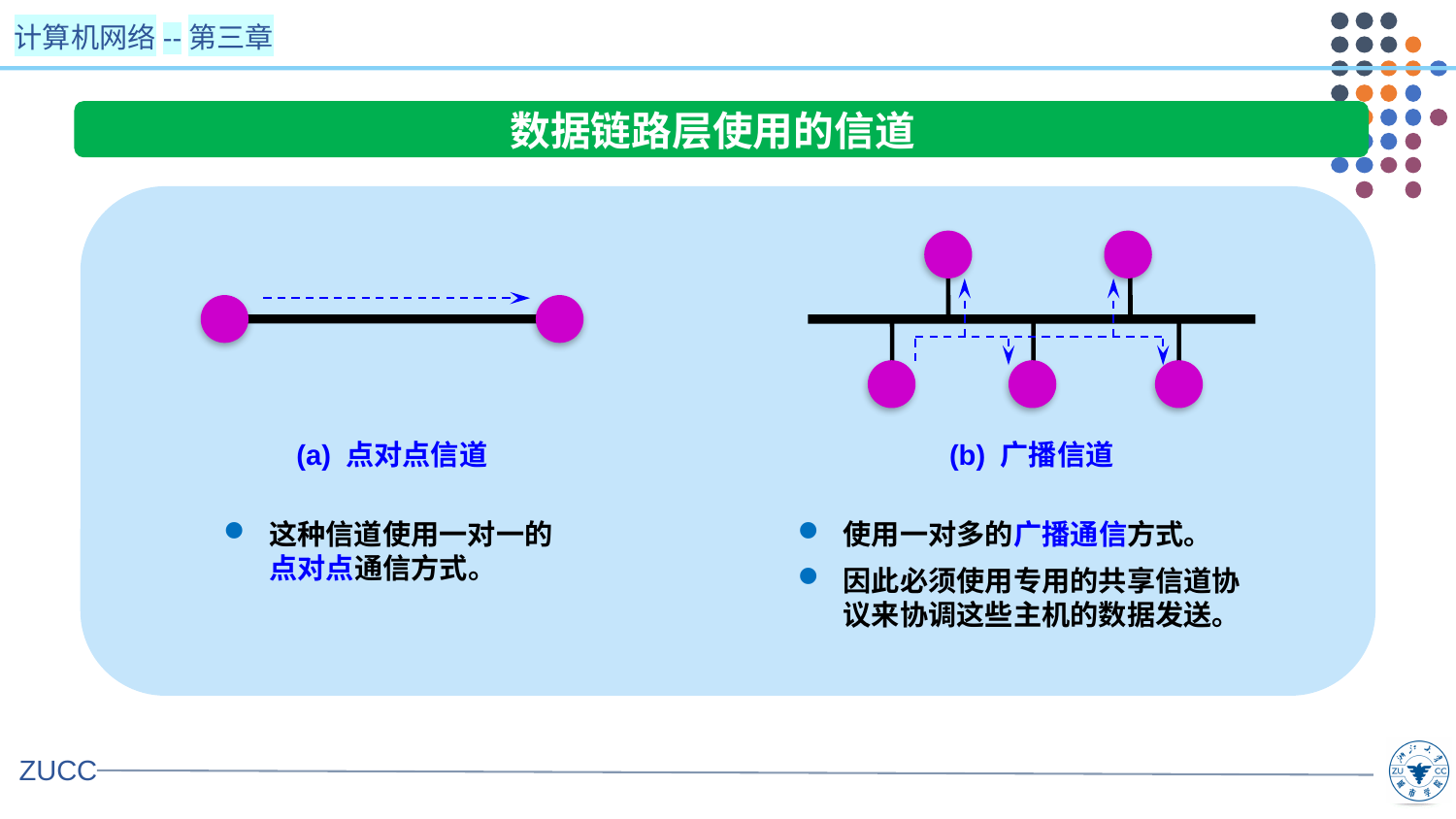

数据链路层使用的信道

(a) 点对点信道

这种信道使用一对一的点对点通信方式。
(b) 广播信道

使用一对多的广播通信方式。
因此必须使用专用的共享信道协议来协调这些主机的数据发送。